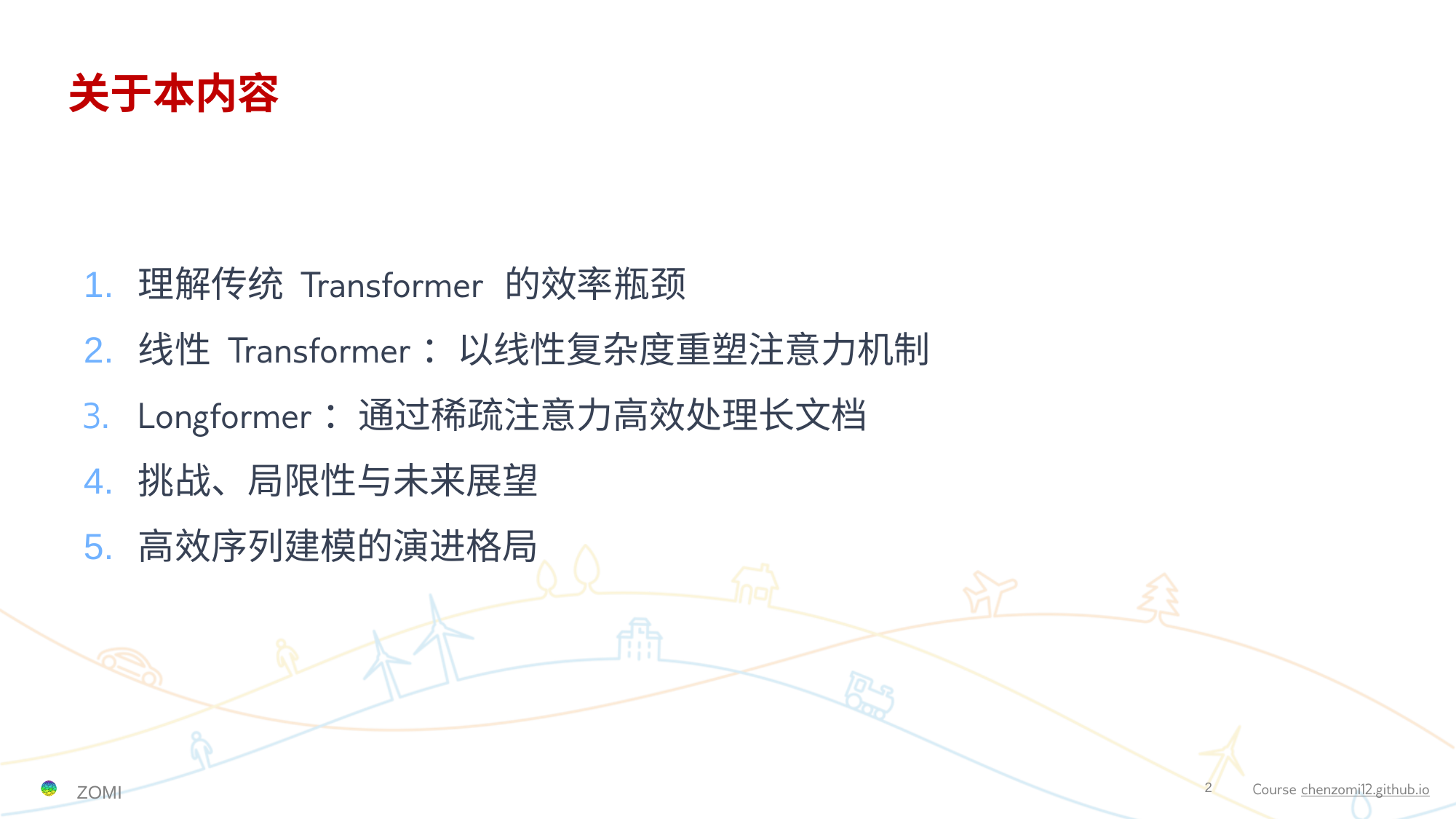

# 关于本内容
理解传统 Transformer 的效率瓶颈
线性 Transformer：以线性复杂度重塑注意力机制
Longformer：通过稀疏注意力高效处理长文档
挑战、局限性与未来展望
高效序列建模的演进格局